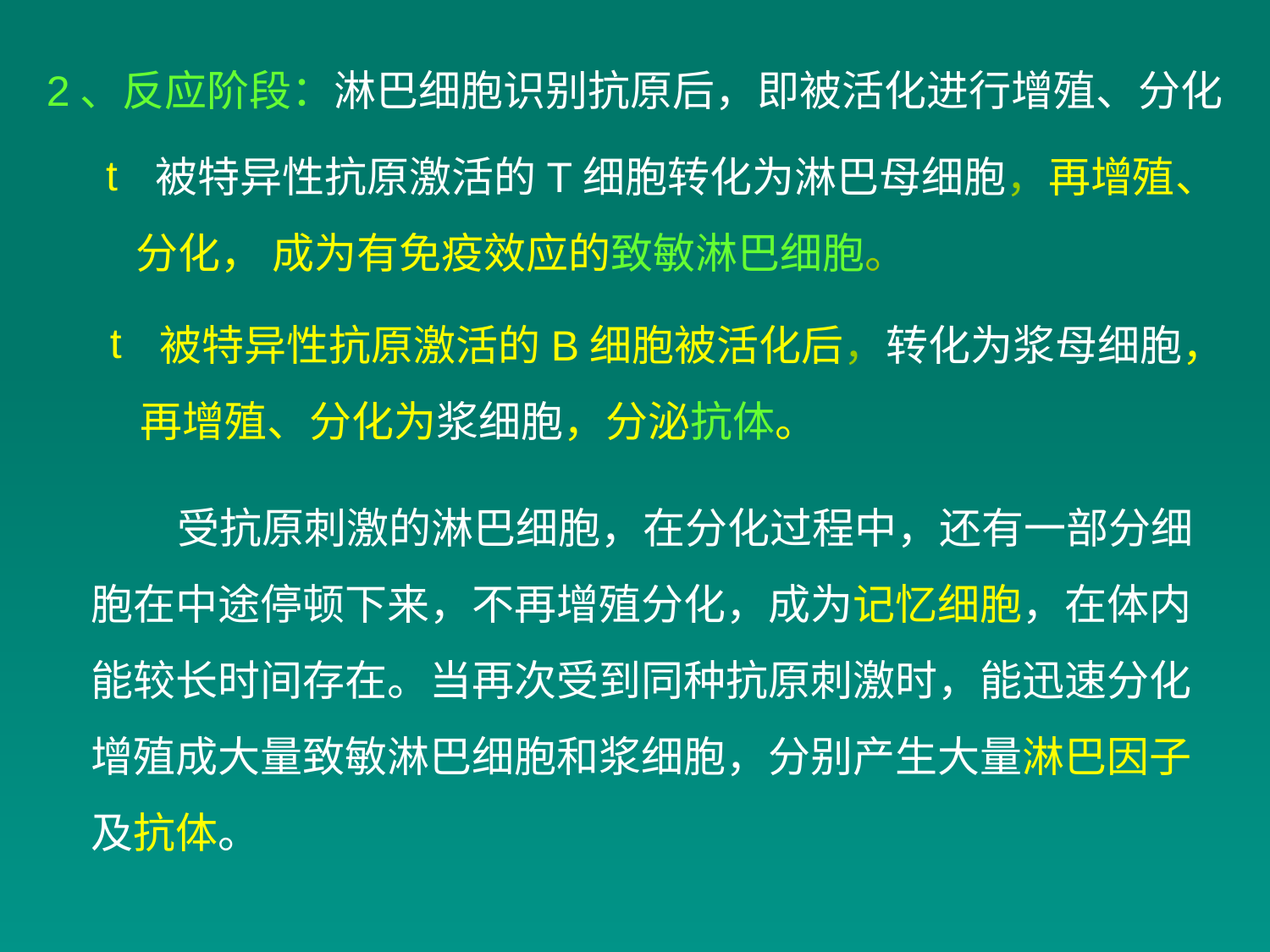

2、反应阶段：淋巴细胞识别抗原后，即被活化进行增殖、分化
 被特异性抗原激活的T细胞转化为淋巴母细胞，再增殖、分化， 成为有免疫效应的致敏淋巴细胞。

 被特异性抗原激活的B细胞被活化后，转化为浆母细胞，再增殖、分化为浆细胞，分泌抗体。
        受抗原刺激的淋巴细胞，在分化过程中，还有一部分细胞在中途停顿下来，不再增殖分化，成为记忆细胞，在体内能较长时间存在。当再次受到同种抗原刺激时，能迅速分化增殖成大量致敏淋巴细胞和浆细胞，分别产生大量淋巴因子及抗体。